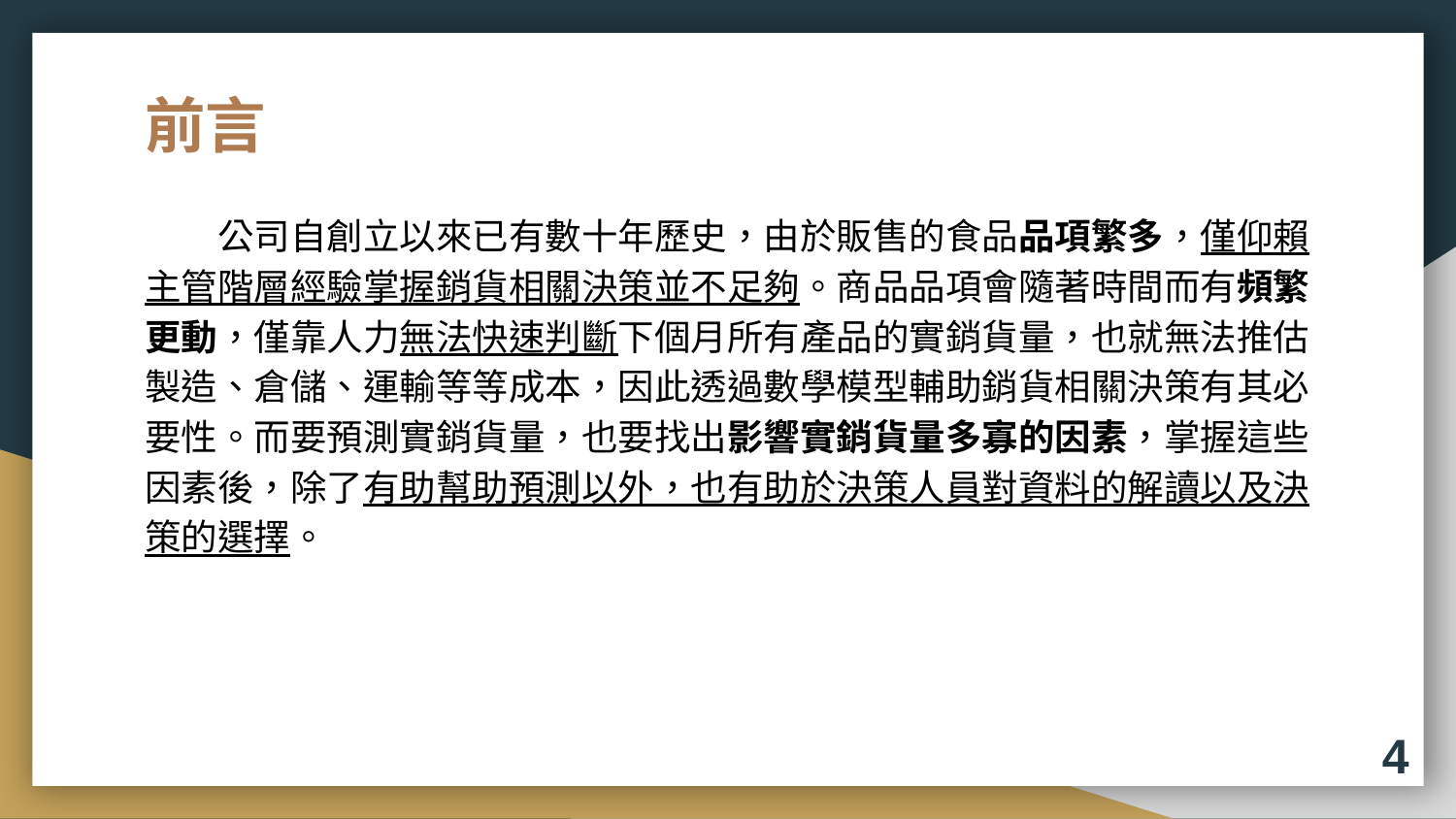

# 前言
公司自創立以來已有數十年歷史，由於販售的食品品項繁多，僅仰賴主管階層經驗掌握銷貨相關決策並不足夠。商品品項會隨著時間而有頻繁更動，僅靠人力無法快速判斷下個月所有產品的實銷貨量，也就無法推估製造、倉儲、運輸等等成本，因此透過數學模型輔助銷貨相關決策有其必要性。而要預測實銷貨量，也要找出影響實銷貨量多寡的因素，掌握這些因素後，除了有助幫助預測以外，也有助於決策人員對資料的解讀以及決策的選擇。
4